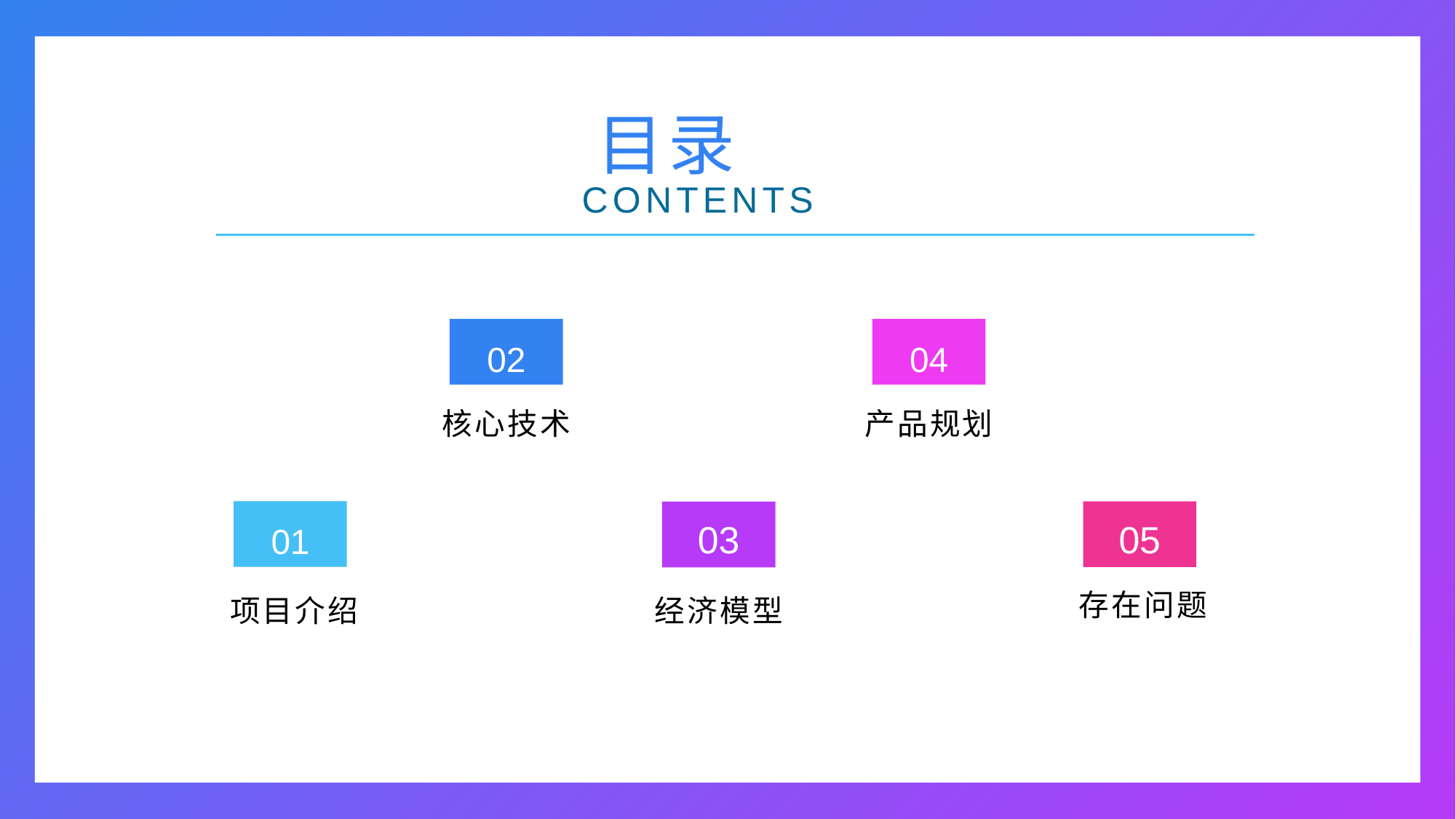

目录
CONTENTS
02
04
核心技术
产品规划
01
05
03
经济模型
项目介绍
存在问题